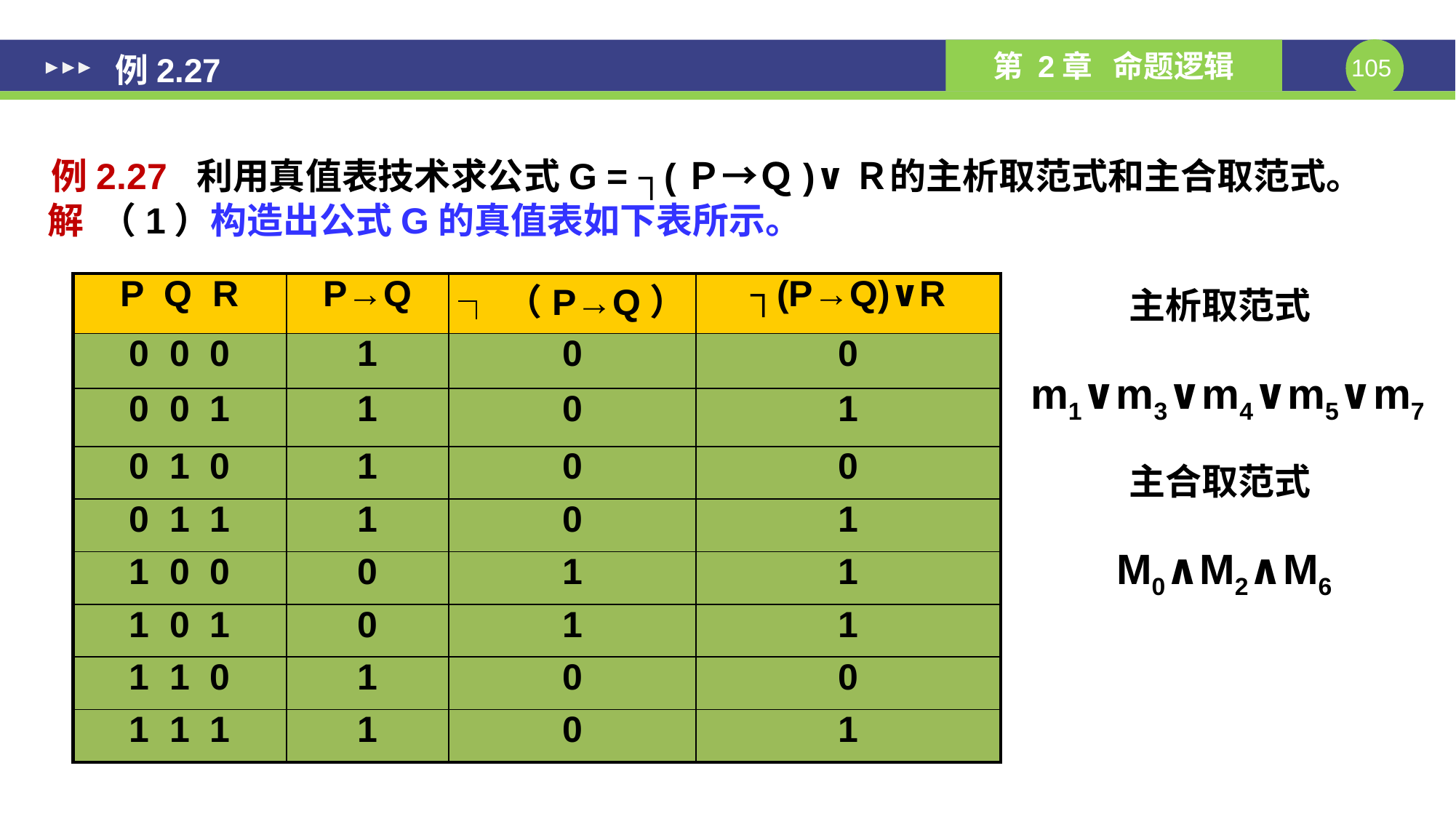

例2.27
例2.27  利用真值表技术求公式G = ┐(Ｐ→Ｑ)∨Ｒ的主析取范式和主合取范式。
解  （1）构造出公式G的真值表如下表所示。
| P Q R | P→Q | ┐（P→Q） | ┐(P→Q)∨R |
| --- | --- | --- | --- |
| 0 0 0 | 1 | 0 | 0 |
| 0 0 1 | 1 | 0 | 1 |
| 0 1 0 | 1 | 0 | 0 |
| 0 1 1 | 1 | 0 | 1 |
| 1 0 0 | 0 | 1 | 1 |
| 1 0 1 | 0 | 1 | 1 |
| 1 1 0 | 1 | 0 | 0 |
| 1 1 1 | 1 | 0 | 1 |
主析取范式
m1∨m3∨m4∨m5∨m7
主合取范式
M0∧M2∧M6